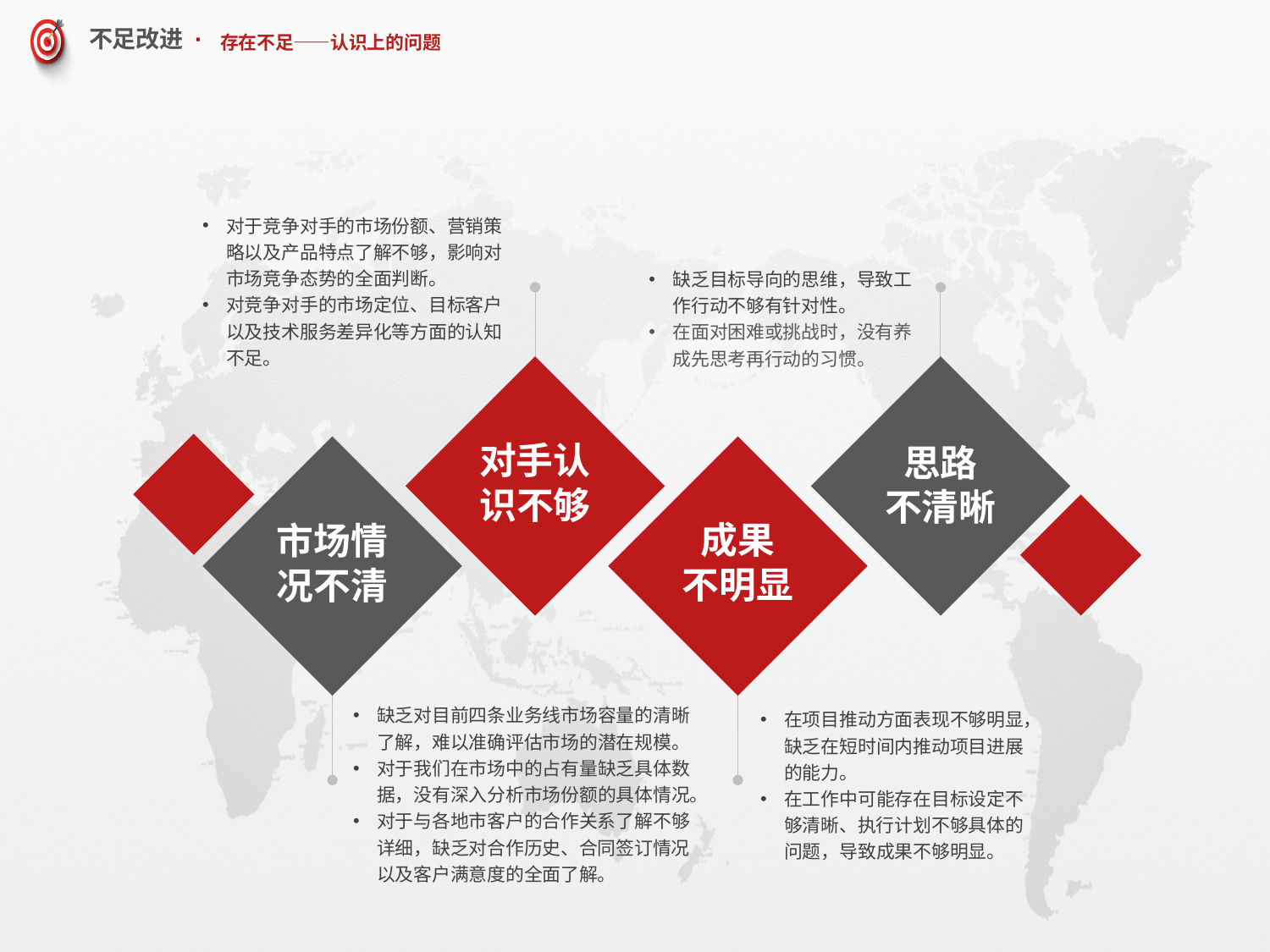

# 存在不足——认识上的问题
对于竞争对手的市场份额、营销策略以及产品特点了解不够，影响对市场竞争态势的全面判断。
对竞争对手的市场定位、目标客户以及技术服务差异化等方面的认知不足。
缺乏目标导向的思维，导致工作行动不够有针对性。
在面对困难或挑战时，没有养成先思考再行动的习惯。

对手认识不够
思路
不清晰

成果
不明显
市场情况不清
缺乏对目前四条业务线市场容量的清晰了解，难以准确评估市场的潜在规模。
对于我们在市场中的占有量缺乏具体数据，没有深入分析市场份额的具体情况。
对于与各地市客户的合作关系了解不够详细，缺乏对合作历史、合同签订情况以及客户满意度的全面了解。
在项目推动方面表现不够明显，缺乏在短时间内推动项目进展的能力。
在工作中可能存在目标设定不够清晰、执行计划不够具体的问题，导致成果不够明显。